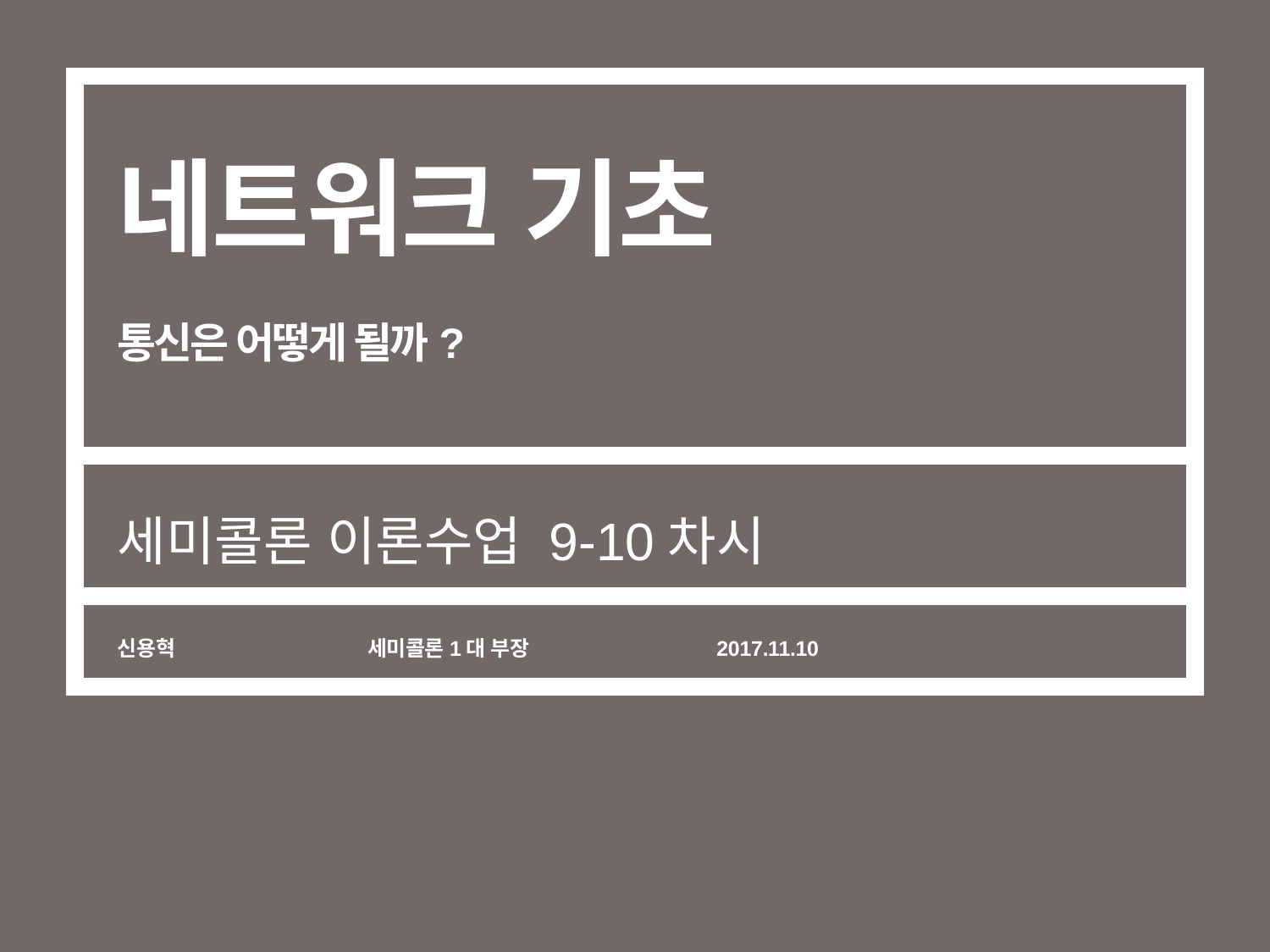

# 네트워크 기초 통신은 어떻게 될까?

세미콜론 이론수업 9-10차시

신용혁
세미콜론1대 부장
2017.11.10